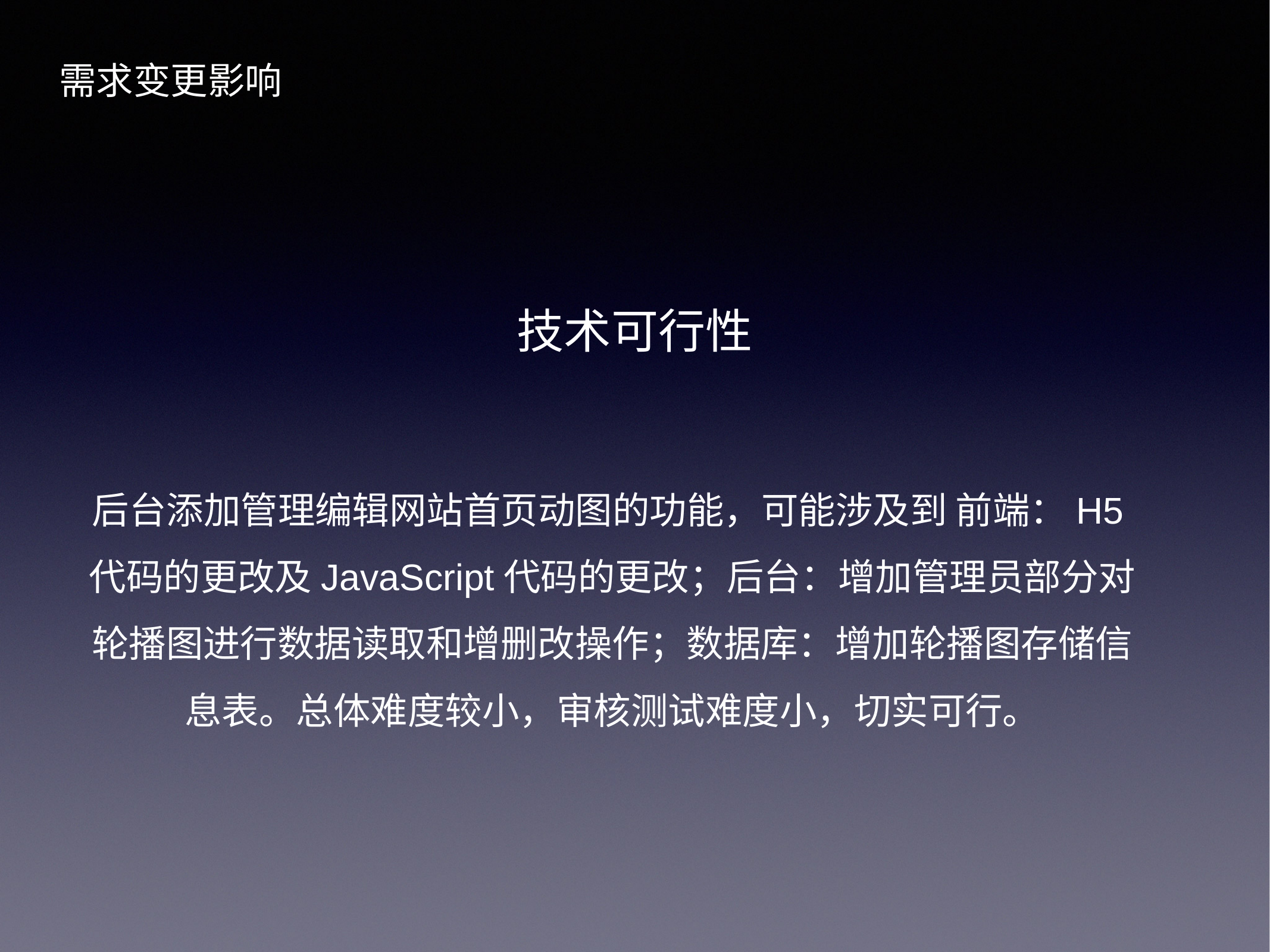

需求变更影响
技术可行性
后台添加管理编辑网站首页动图的功能，可能涉及到 前端：H5代码的更改及JavaScript代码的更改；后台：增加管理员部分对轮播图进行数据读取和增删改操作；数据库：增加轮播图存储信息表。总体难度较小，审核测试难度小，切实可行。